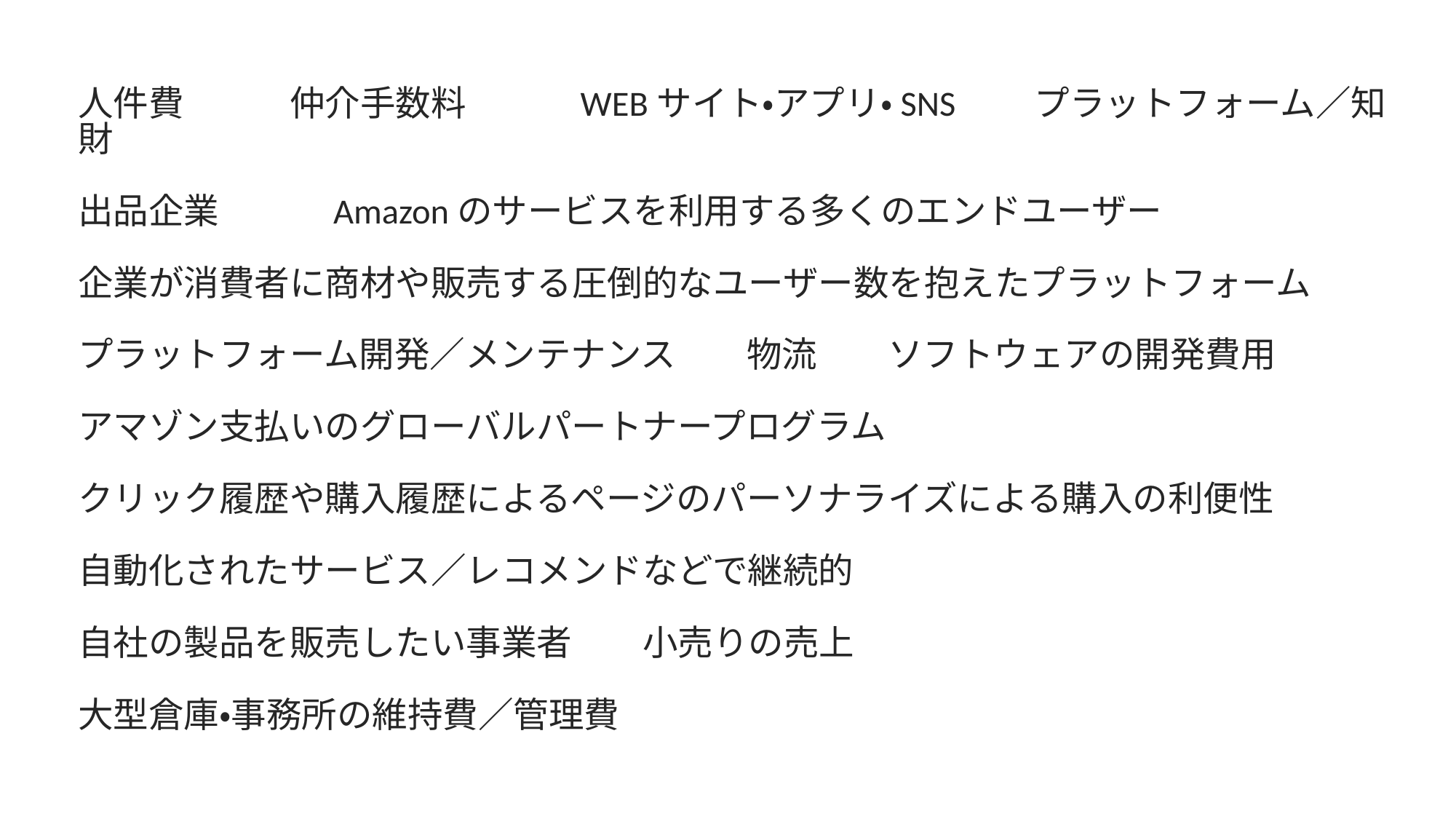

人件費　　　仲介手数料　　　WEBサイト・アプリ・SNS　　プラットフォーム／知財

出品企業　　　Amazonのサービスを利用する多くのエンドユーザー

企業が消費者に商材や販売する圧倒的なユーザー数を抱えたプラットフォーム

プラットフォーム開発／メンテナンス　　物流　　ソフトウェアの開発費用

アマゾン支払いのグローバルパートナープログラム

クリック履歴や購入履歴によるページのパーソナライズによる購入の利便性

自動化されたサービス／レコメンドなどで継続的

自社の製品を販売したい事業者　　小売りの売上

大型倉庫・事務所の維持費／管理費